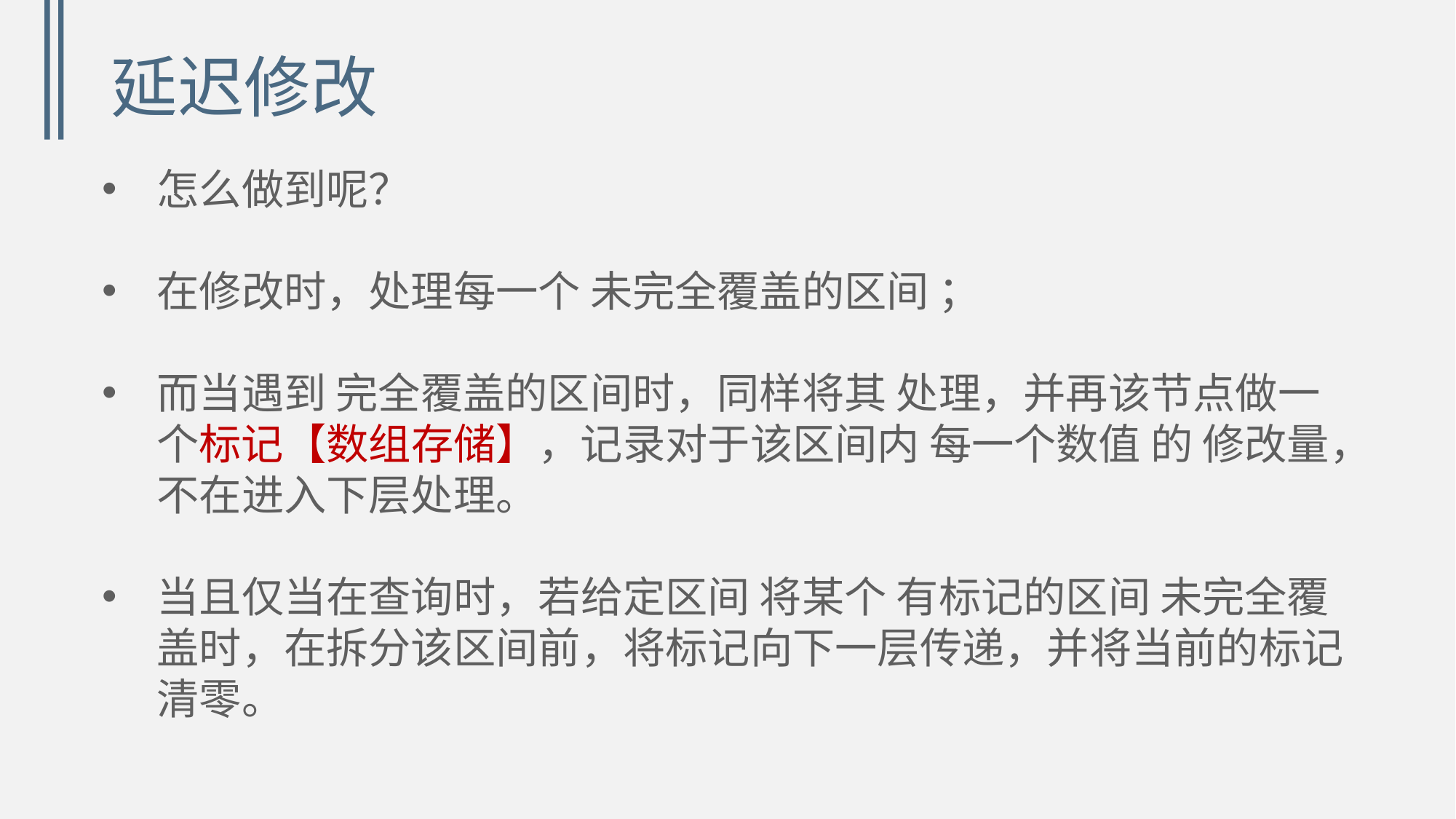

# 延迟修改
怎么做到呢？

在修改时，处理每一个 未完全覆盖的区间 ；

而当遇到 完全覆盖的区间时，同样将其 处理，并再该节点做一个标记【数组存储】，记录对于该区间内 每一个数值 的 修改量，不在进入下层处理。

当且仅当在查询时，若给定区间 将某个 有标记的区间 未完全覆盖时，在拆分该区间前，将标记向下一层传递，并将当前的标记清零。